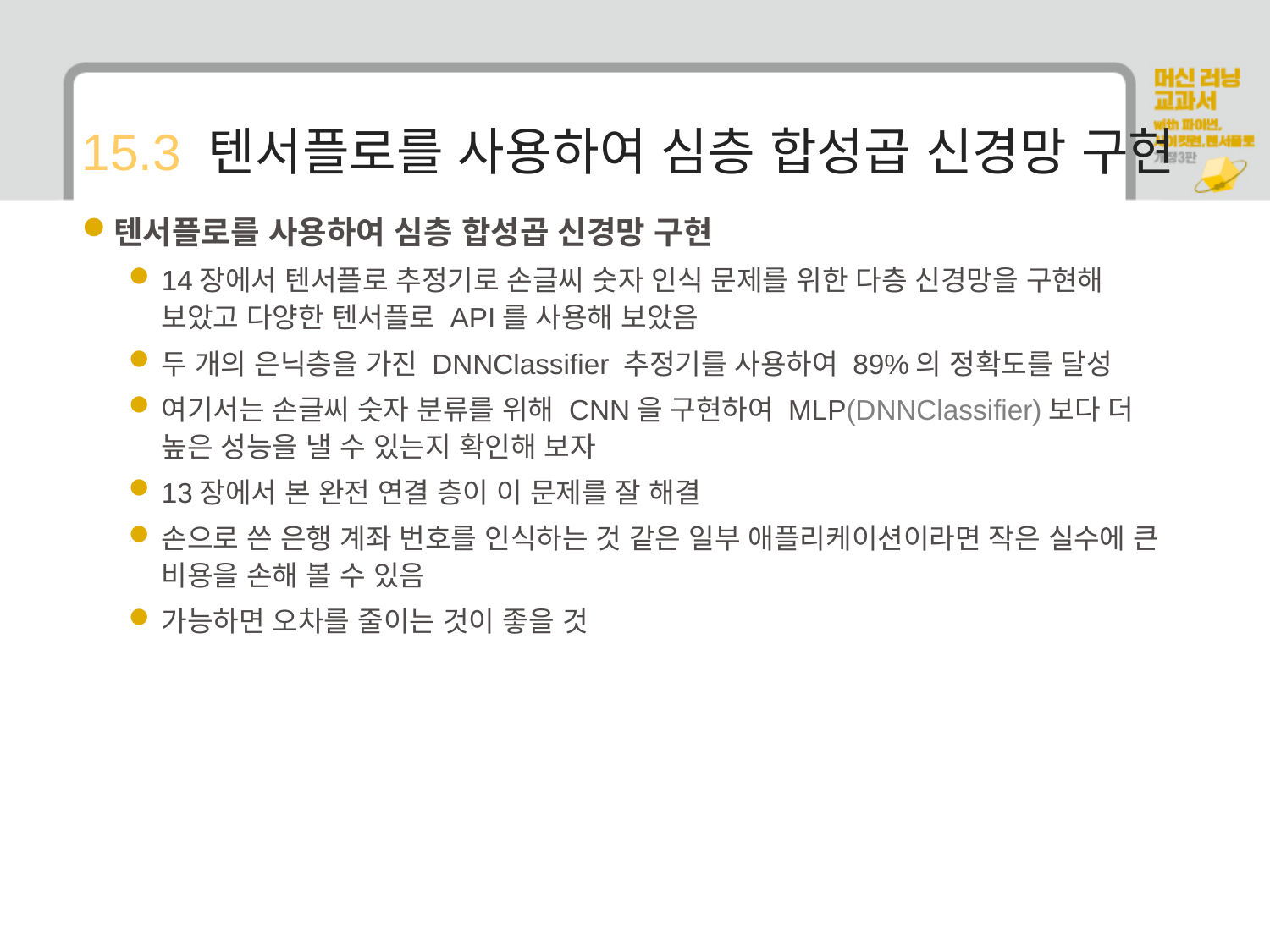

# 15.3 텐서플로를 사용하여 심층 합성곱 신경망 구현
텐서플로를 사용하여 심층 합성곱 신경망 구현
14장에서 텐서플로 추정기로 손글씨 숫자 인식 문제를 위한 다층 신경망을 구현해 보았고 다양한 텐서플로 API를 사용해 보았음
두 개의 은닉층을 가진 DNNClassifier 추정기를 사용하여 89%의 정확도를 달성
여기서는 손글씨 숫자 분류를 위해 CNN을 구현하여 MLP(DNNClassifier)보다 더 높은 성능을 낼 수 있는지 확인해 보자
13장에서 본 완전 연결 층이 이 문제를 잘 해결
손으로 쓴 은행 계좌 번호를 인식하는 것 같은 일부 애플리케이션이라면 작은 실수에 큰 비용을 손해 볼 수 있음
가능하면 오차를 줄이는 것이 좋을 것